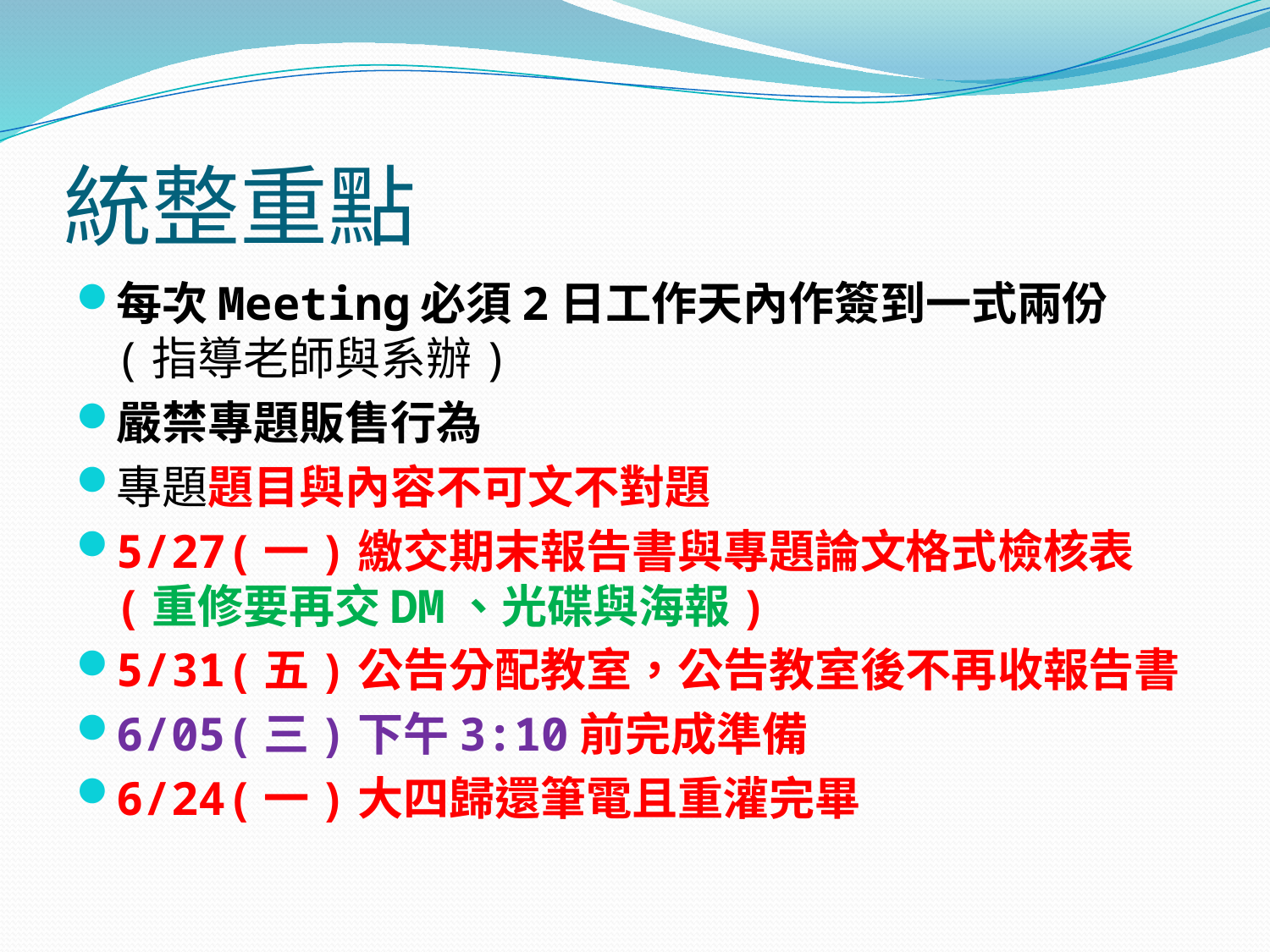

# 統整重點
每次Meeting必須2日工作天內作簽到一式兩份(指導老師與系辦)
嚴禁專題販售行為
專題題目與內容不可文不對題
5/27(一)繳交期末報告書與專題論文格式檢核表(重修要再交DM、光碟與海報)
5/31(五)公告分配教室，公告教室後不再收報告書
6/05(三)下午3:10前完成準備
6/24(一)大四歸還筆電且重灌完畢